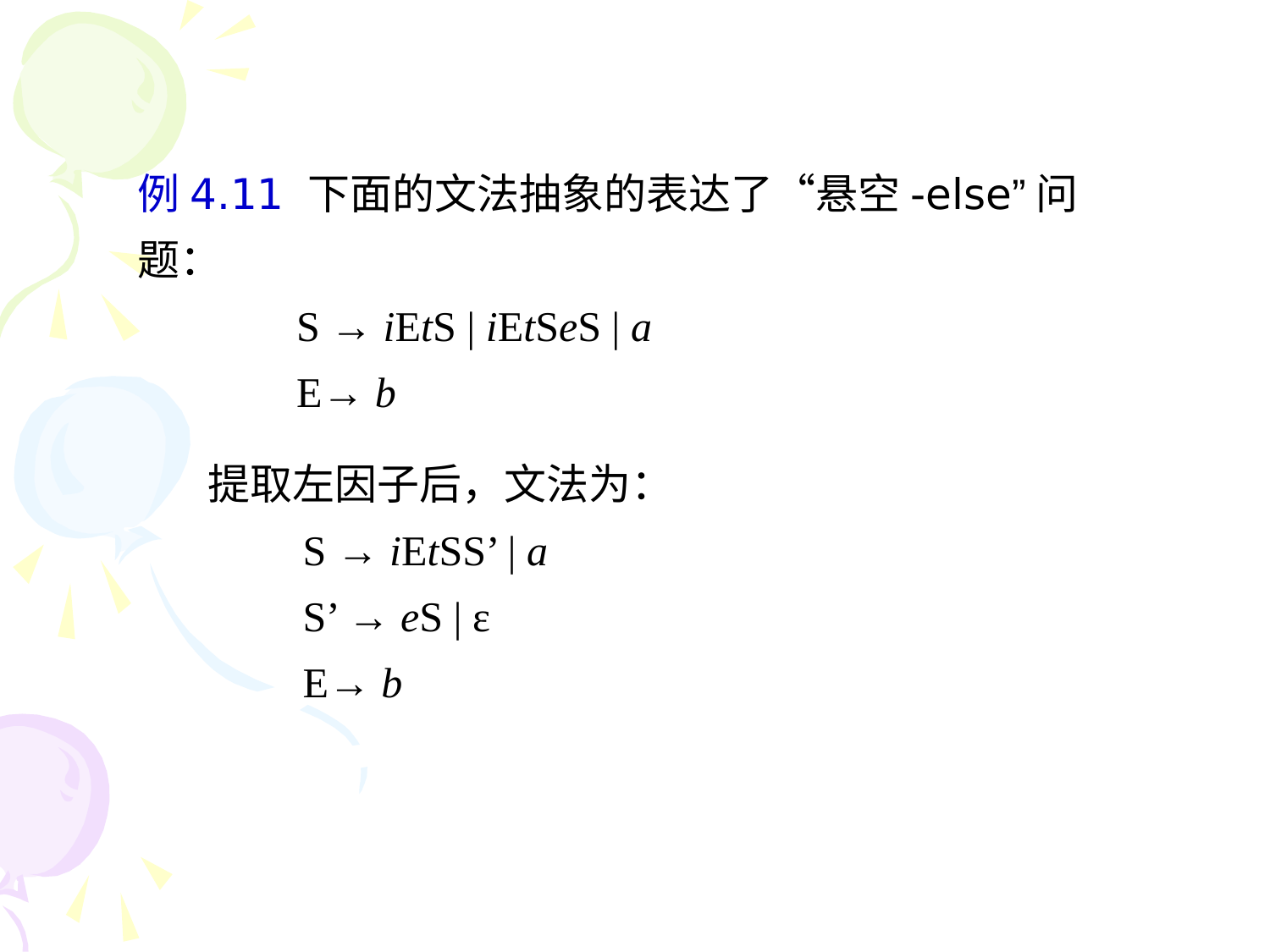

例4.11 下面的文法抽象的表达了“悬空-else”问题：
               S → iEtS | iEtSeS | a
               E→ b
提取左因子后，文法为：
         S → iEtSS’ | a
         S’ → eS | ε
         E→ b
46